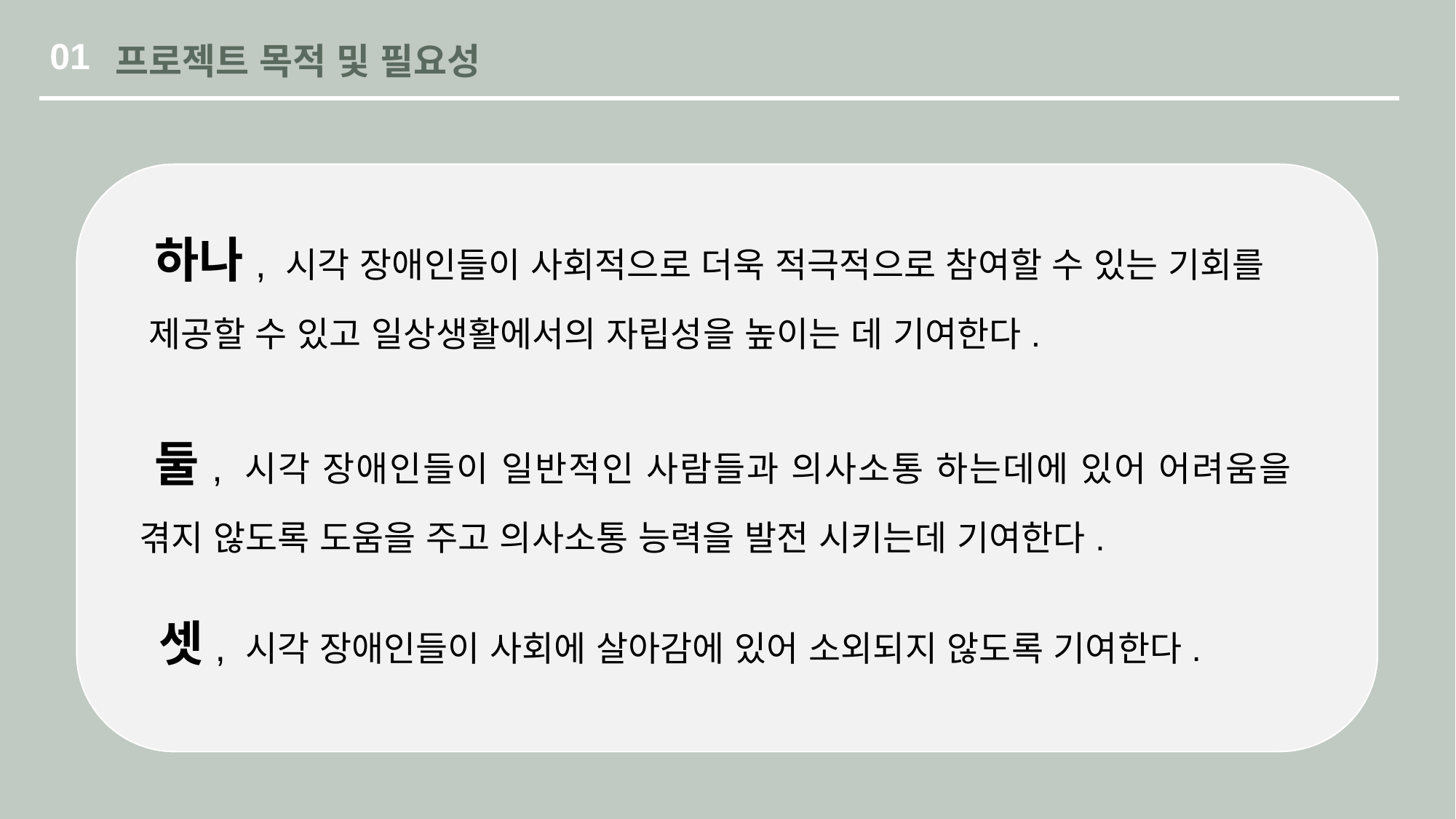

01
# 프로젝트 목적 및 필요성

하나, 시각 장애인들이 사회적으로 더욱 적극적으로 참여할 수 있는 기회를       제공할 수 있고 일상생활에서의 자립성을 높이는 데 기여한다.

둘, 시각 장애인들이 일반적인 사람들과 의사소통 하는데에 있어 어려움을   겪지 않도록 도움을 주고 의사소통 능력을 발전 시키는데 기여한다.

 셋, 시각 장애인들이 사회에 살아감에 있어 소외되지 않도록 기여한다.